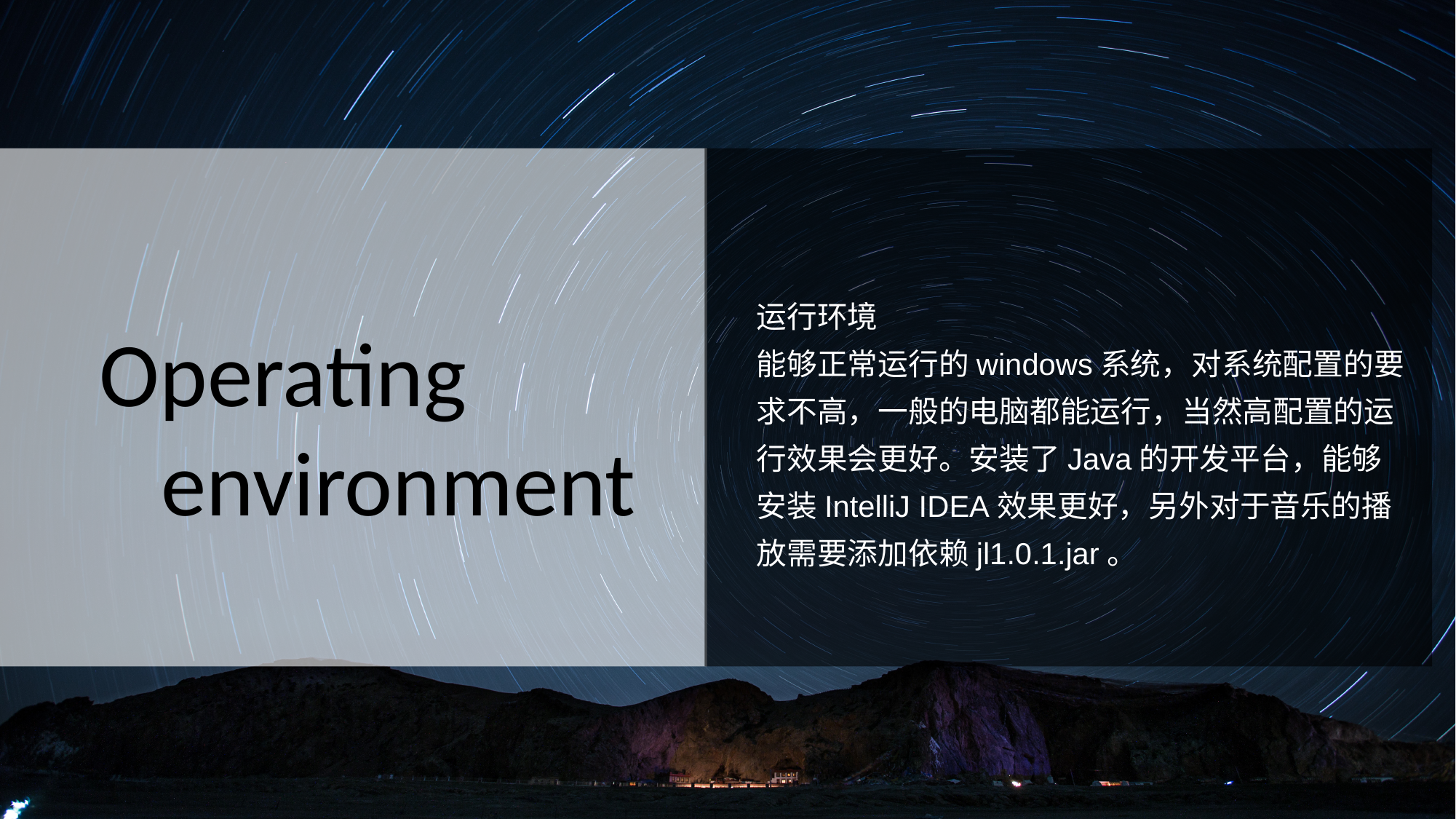

Operating
   environment

运行环境
能够正常运行的windows系统，对系统配置的要求不高，一般的电脑都能运行，当然高配置的运行效果会更好。安装了Java的开发平台，能够安装IntelliJ IDEA效果更好，另外对于音乐的播放需要添加依赖jl1.0.1.jar。